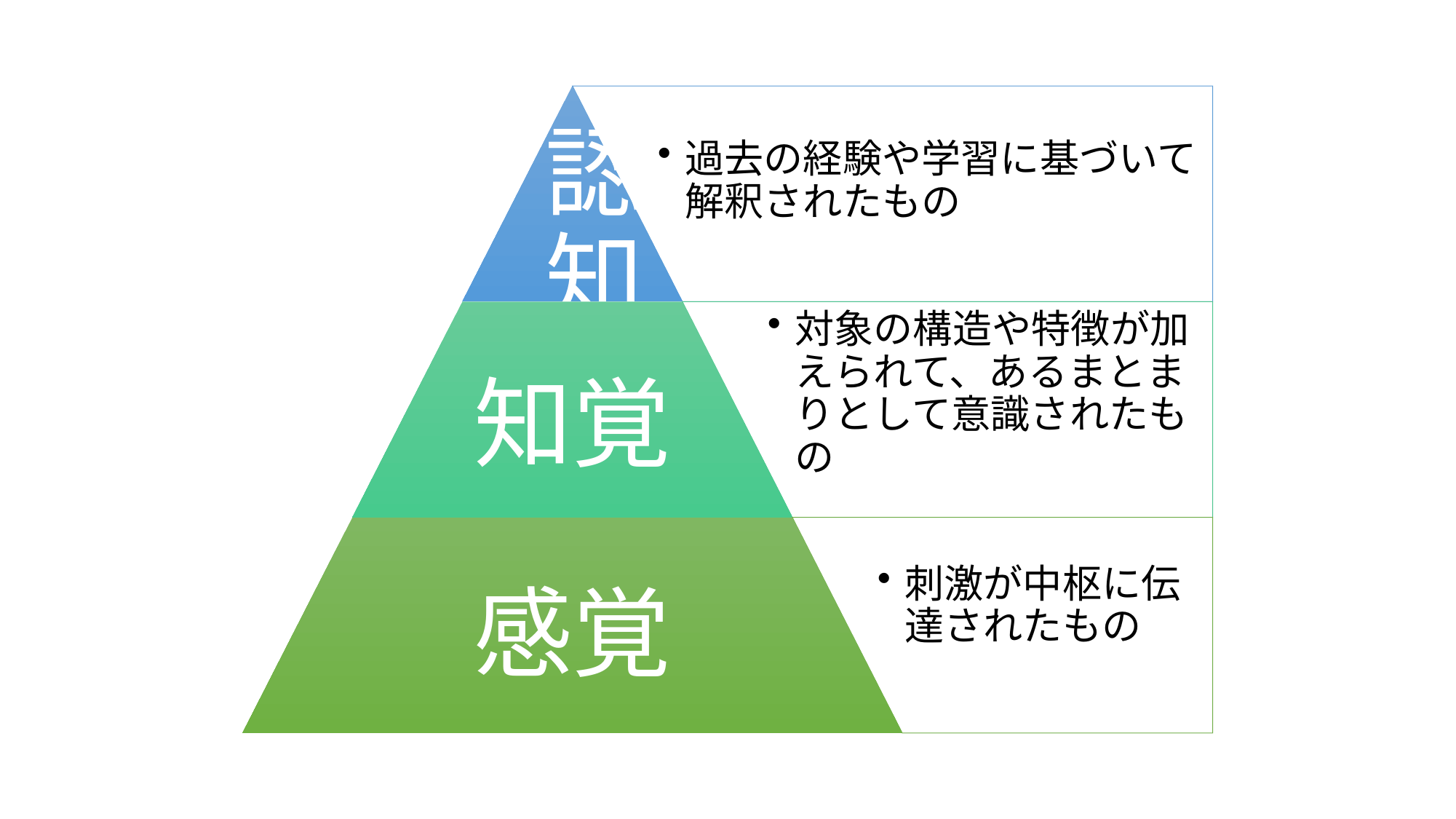

過去の経験や学習に基づいて解釈されたもの
認知
対象の構造や特徴が加えられて、あるまとまりとして意識されたもの
知覚
刺激が中枢に伝達されたもの
感覚